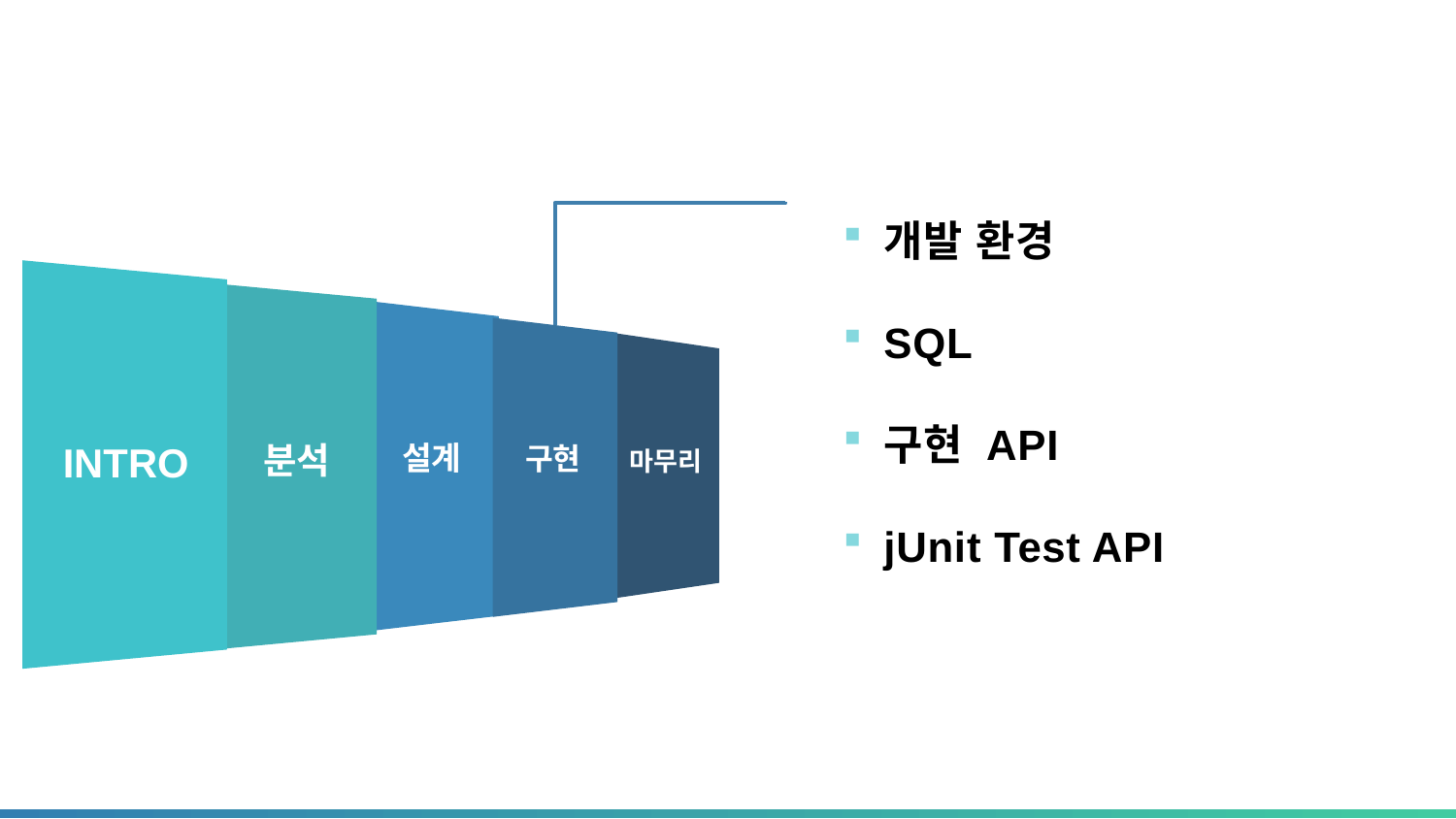

개발 환경
SQL
구현 API
jUnit Test API

INTRO
설계
분석
구현
마무리